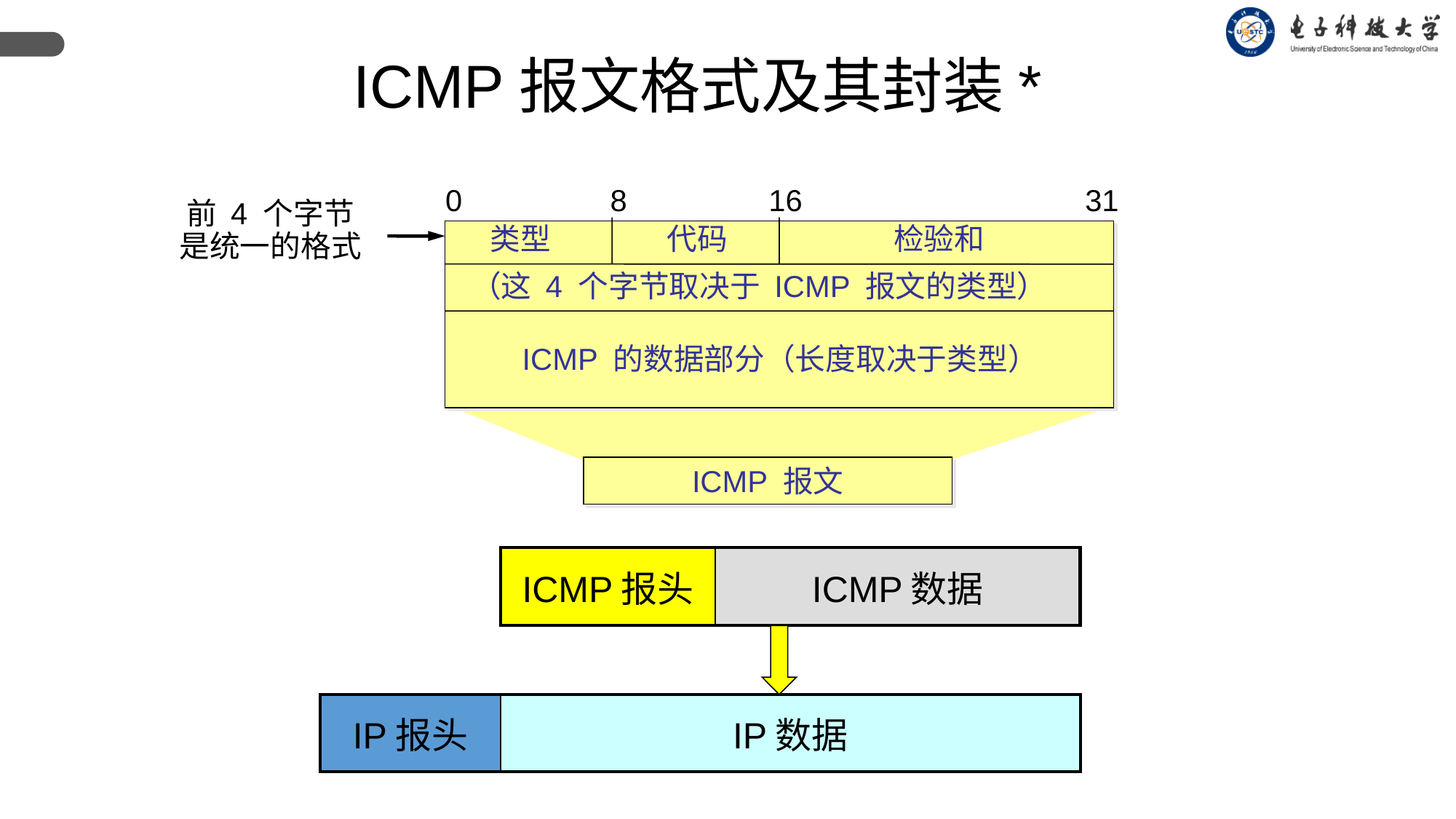

ICMP报文格式及其封装*
0
8
16
31
前 4 个字节
是统一的格式
类型
代码
检验和

（这 4 个字节取决于 ICMP 报文的类型）
ICMP 的数据部分（长度取决于类型）

ICMP 报文
| ICMP报头 | ICMP数据 |
| --- | --- |

| IP报头 | IP数据 |
| --- | --- |